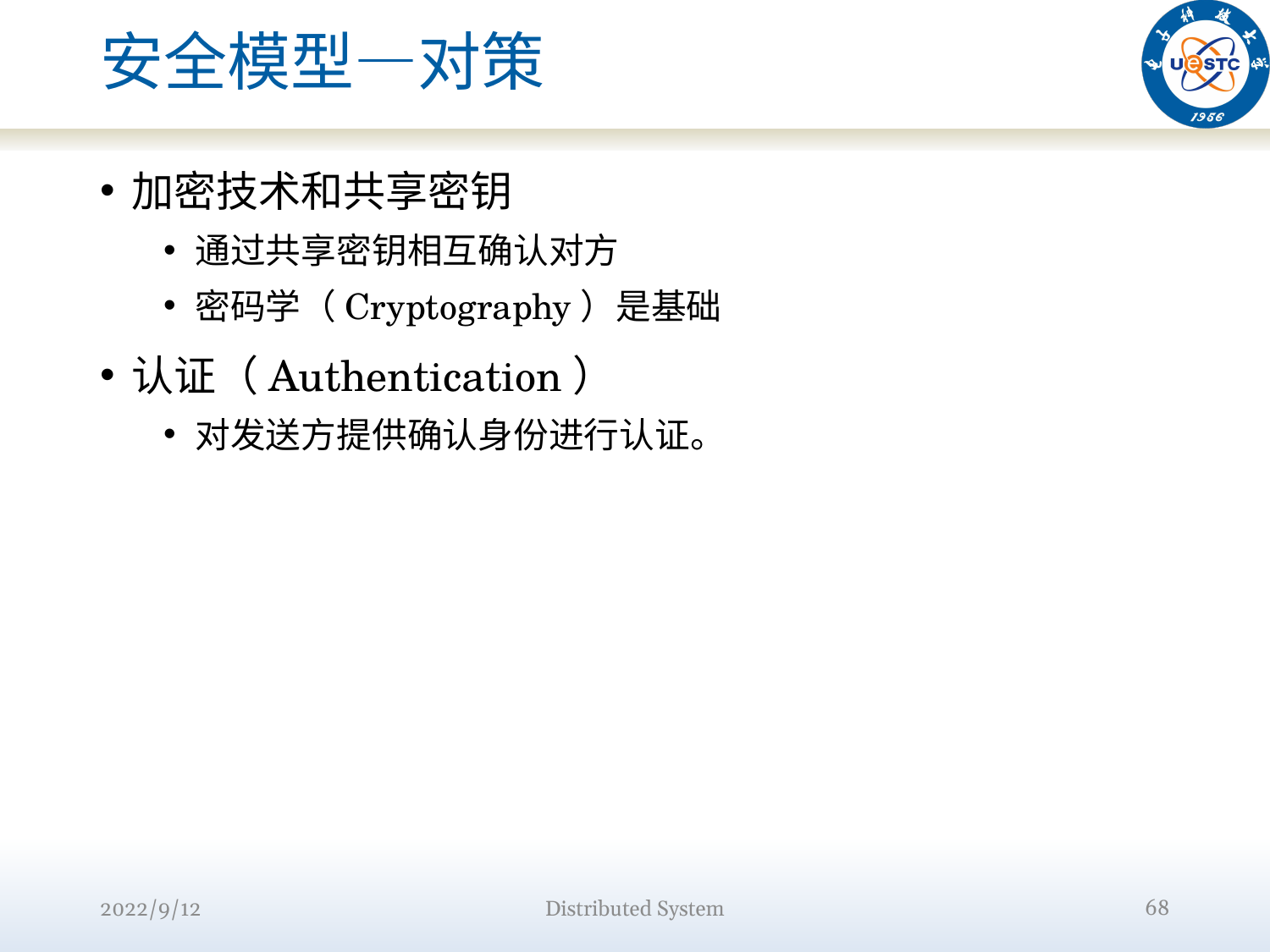

# 安全模型—对策
加密技术和共享密钥
通过共享密钥相互确认对方
密码学（Cryptography）是基础
认证（Authentication）
对发送方提供确认身份进行认证。
2022/9/12
Distributed System
68